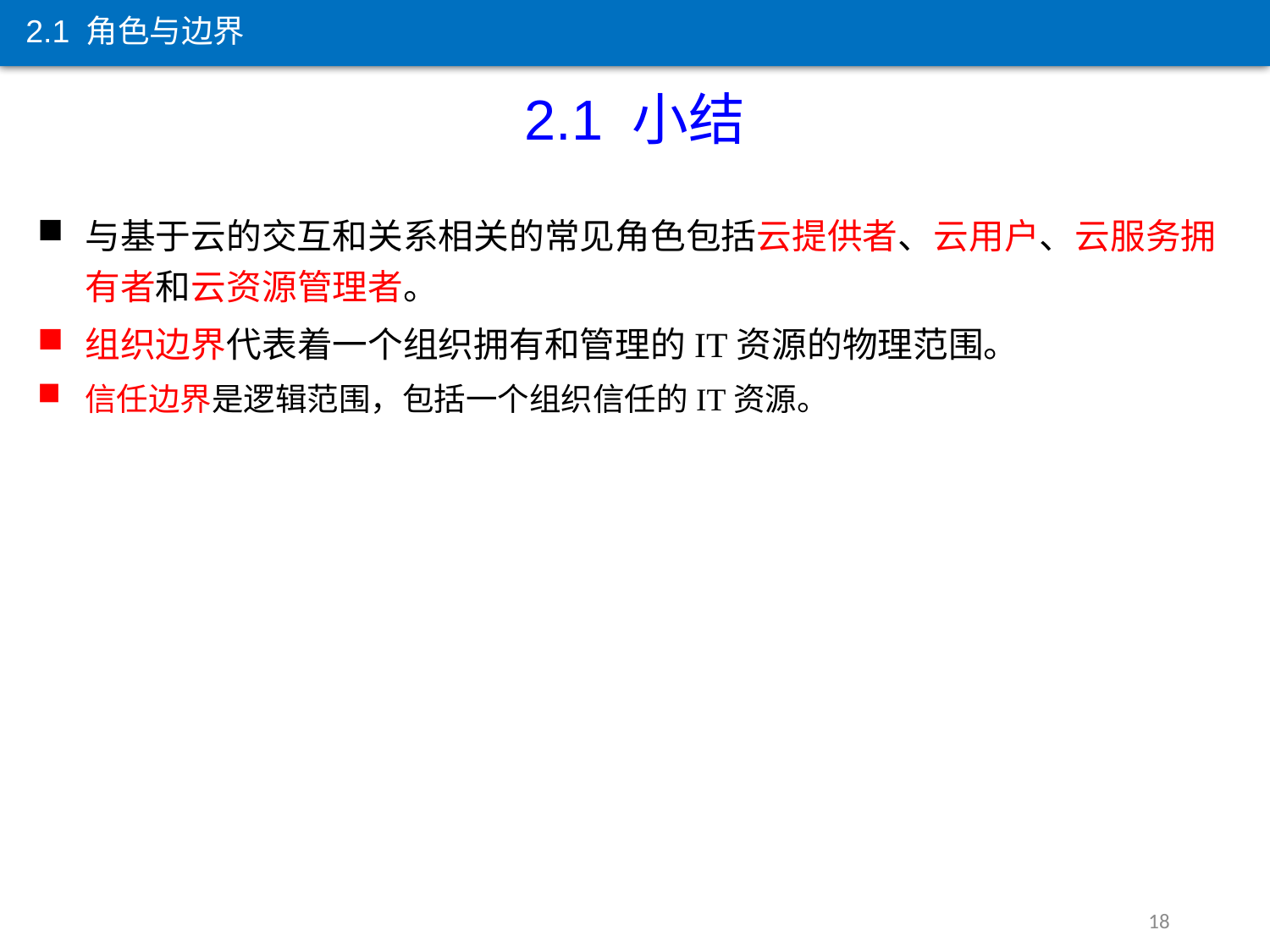

2.1 角色与边界
2.1 小结
与基于云的交互和关系相关的常见角色包括云提供者、云用户、云服务拥有者和云资源管理者。
组织边界代表着一个组织拥有和管理的IT资源的物理范围。
信任边界是逻辑范围，包括一个组织信任的IT资源。
18